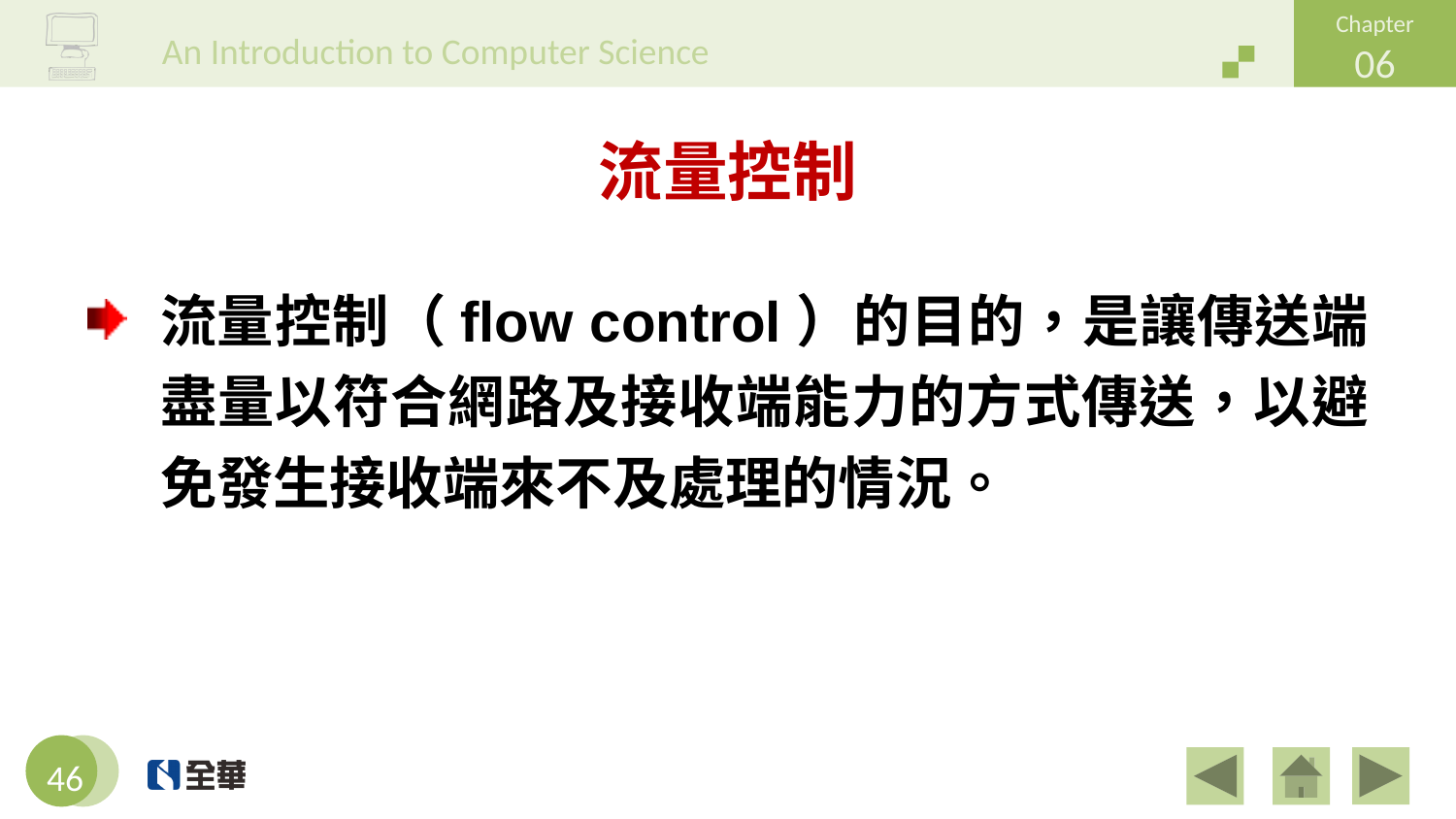

# 流量控制
流量控制（flow control）的目的，是讓傳送端盡量以符合網路及接收端能力的方式傳送，以避免發生接收端來不及處理的情況。